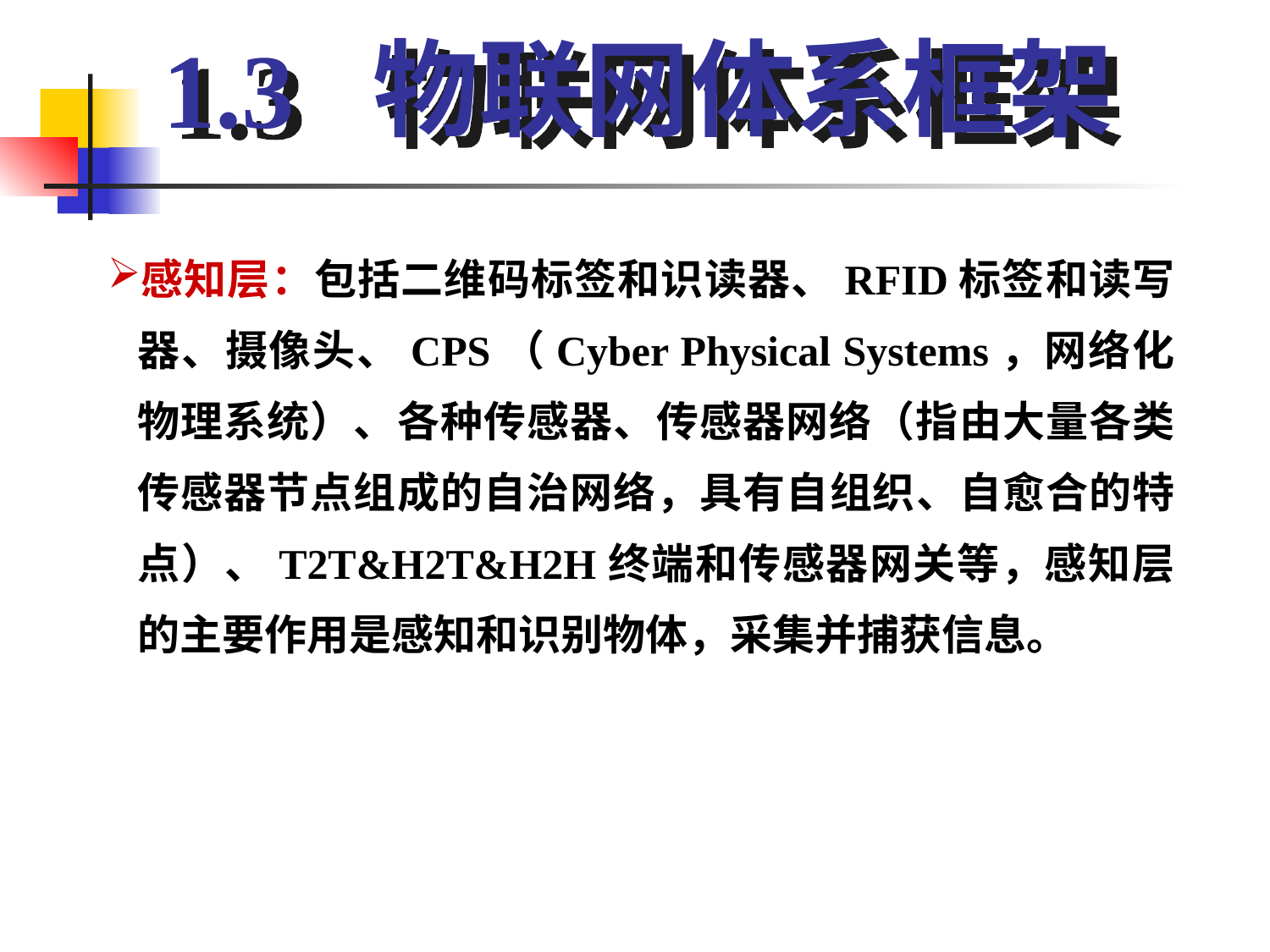

1.3  物联网体系框架
感知层：包括二维码标签和识读器、RFID标签和读写器、摄像头、CPS（Cyber Physical Systems，网络化物理系统）、各种传感器、传感器网络（指由大量各类传感器节点组成的自治网络，具有自组织、自愈合的特点）、T2T&H2T&H2H终端和传感器网关等，感知层的主要作用是感知和识别物体，采集并捕获信息。